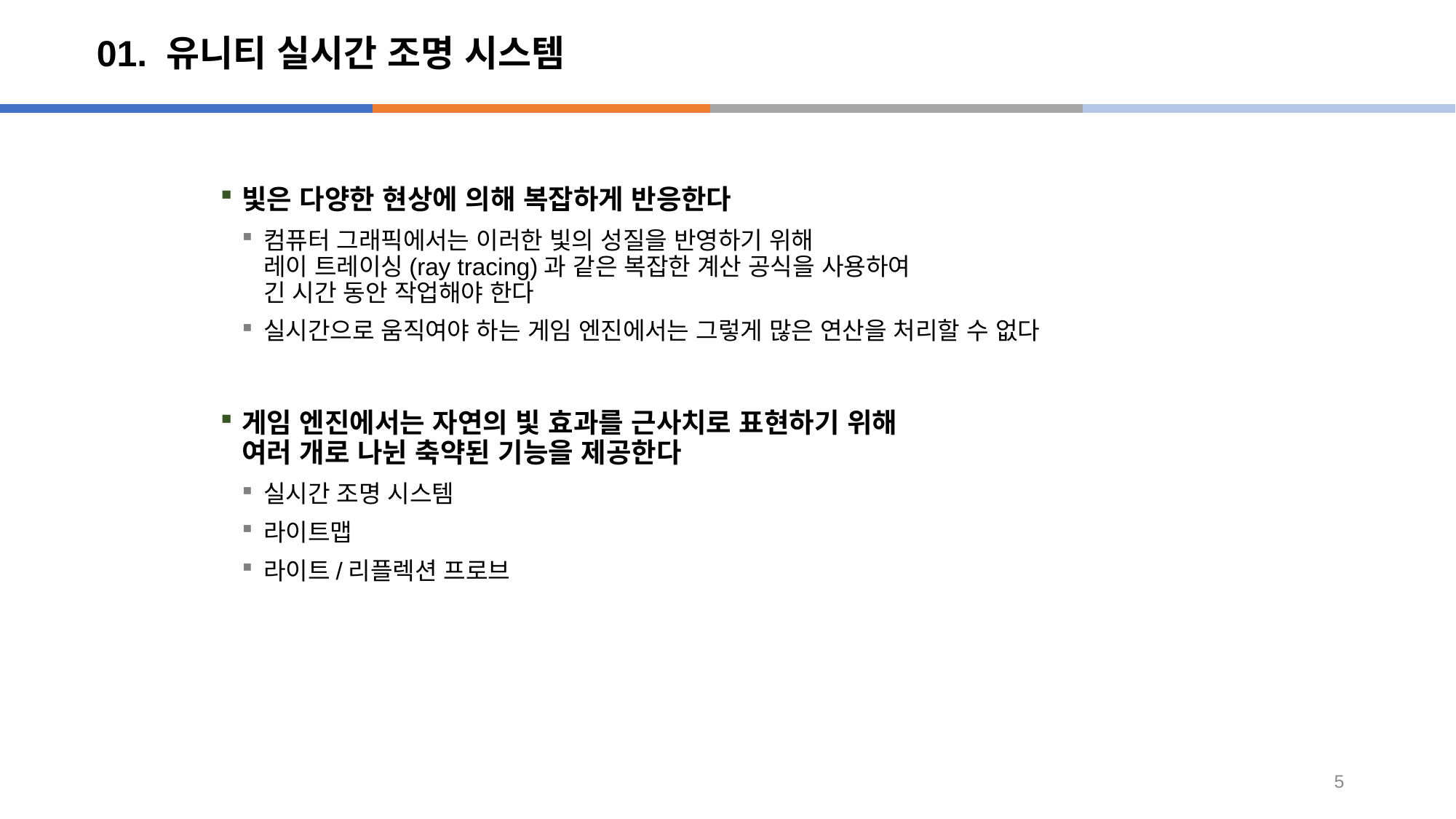

# 01. 유니티 실시간 조명 시스템
빛은 다양한 현상에 의해 복잡하게 반응한다
컴퓨터 그래픽에서는 이러한 빛의 성질을 반영하기 위해
레이 트레이싱(ray tracing)과 같은 복잡한 계산 공식을 사용하여
긴 시간 동안 작업해야 한다
실시간으로 움직여야 하는 게임 엔진에서는 그렇게 많은 연산을 처리할 수 없다
게임 엔진에서는 자연의 빛 효과를 근사치로 표현하기 위해
여러 개로 나뉜 축약된 기능을 제공한다
실시간 조명 시스템
라이트맵
라이트/리플렉션 프로브

5